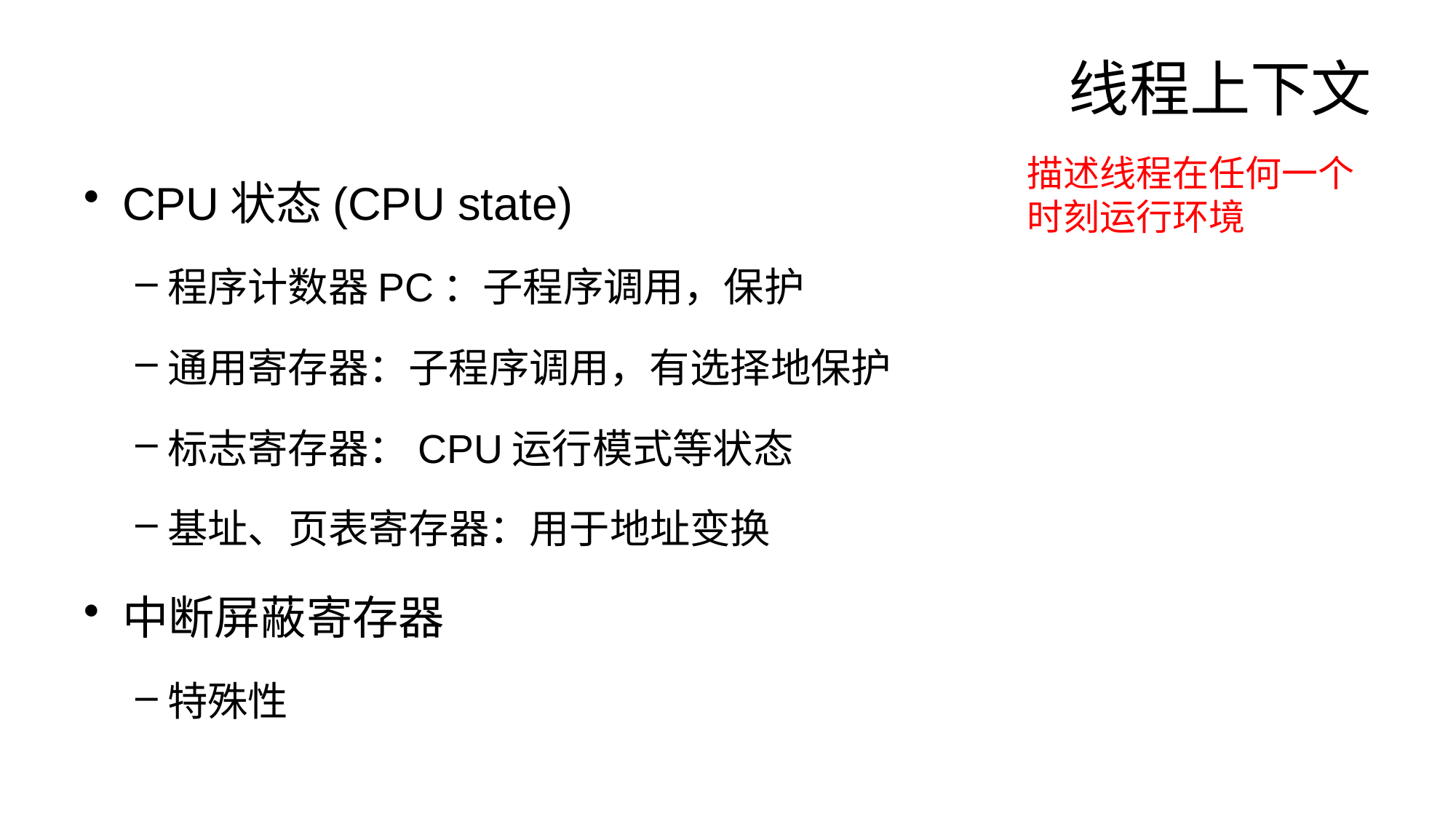

# 线程上下文
CPU状态(CPU state)
程序计数器PC：子程序调用，保护
通用寄存器：子程序调用，有选择地保护
标志寄存器：CPU运行模式等状态
基址、页表寄存器：用于地址变换
中断屏蔽寄存器
特殊性
描述线程在任何一个时刻运行环境